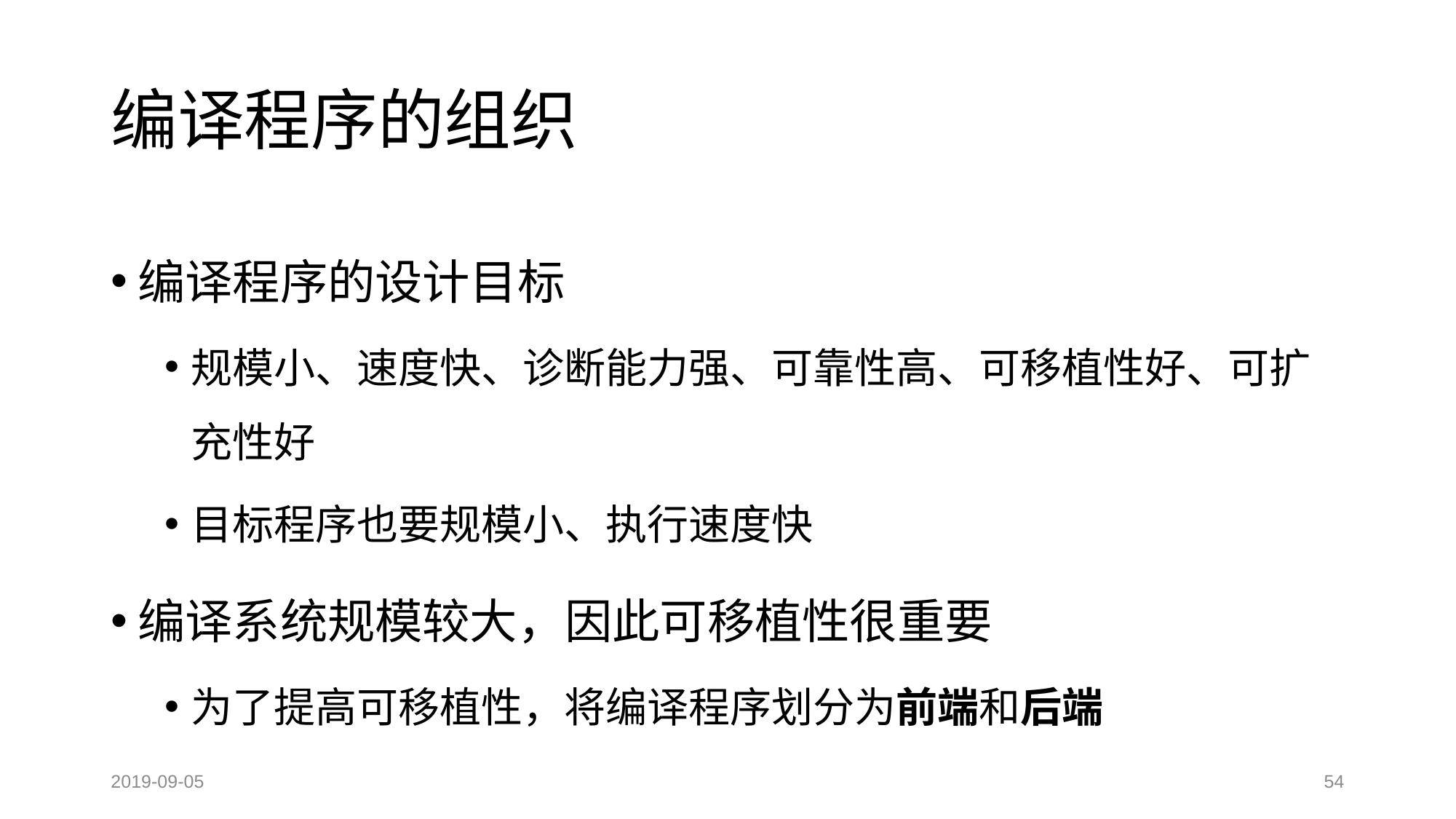

# 编译程序的组织
编译程序的设计目标
规模小、速度快、诊断能力强、可靠性高、可移植性好、可扩充性好
目标程序也要规模小、执行速度快
编译系统规模较大，因此可移植性很重要
为了提高可移植性，将编译程序划分为前端和后端

2019-09-05
54